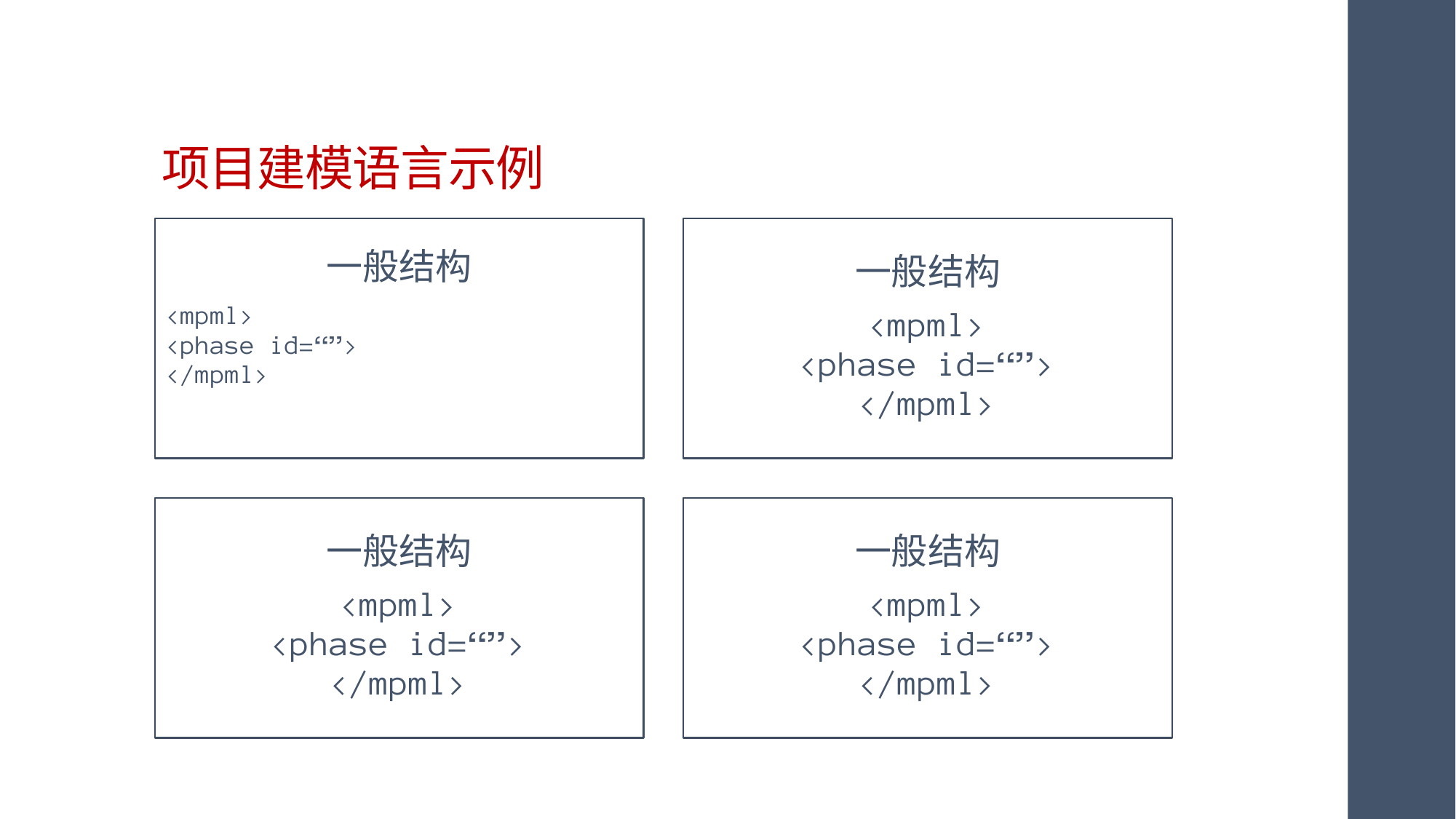

# 项目建模语言示例
一般结构
<mpml>
<phase id=“”>
</mpml>

一般结构
<mpml>
<phase id=“”>
</mpml>
一般结构
<mpml>
<phase id=“”>
</mpml>
一般结构
<mpml>
<phase id=“”>
</mpml>